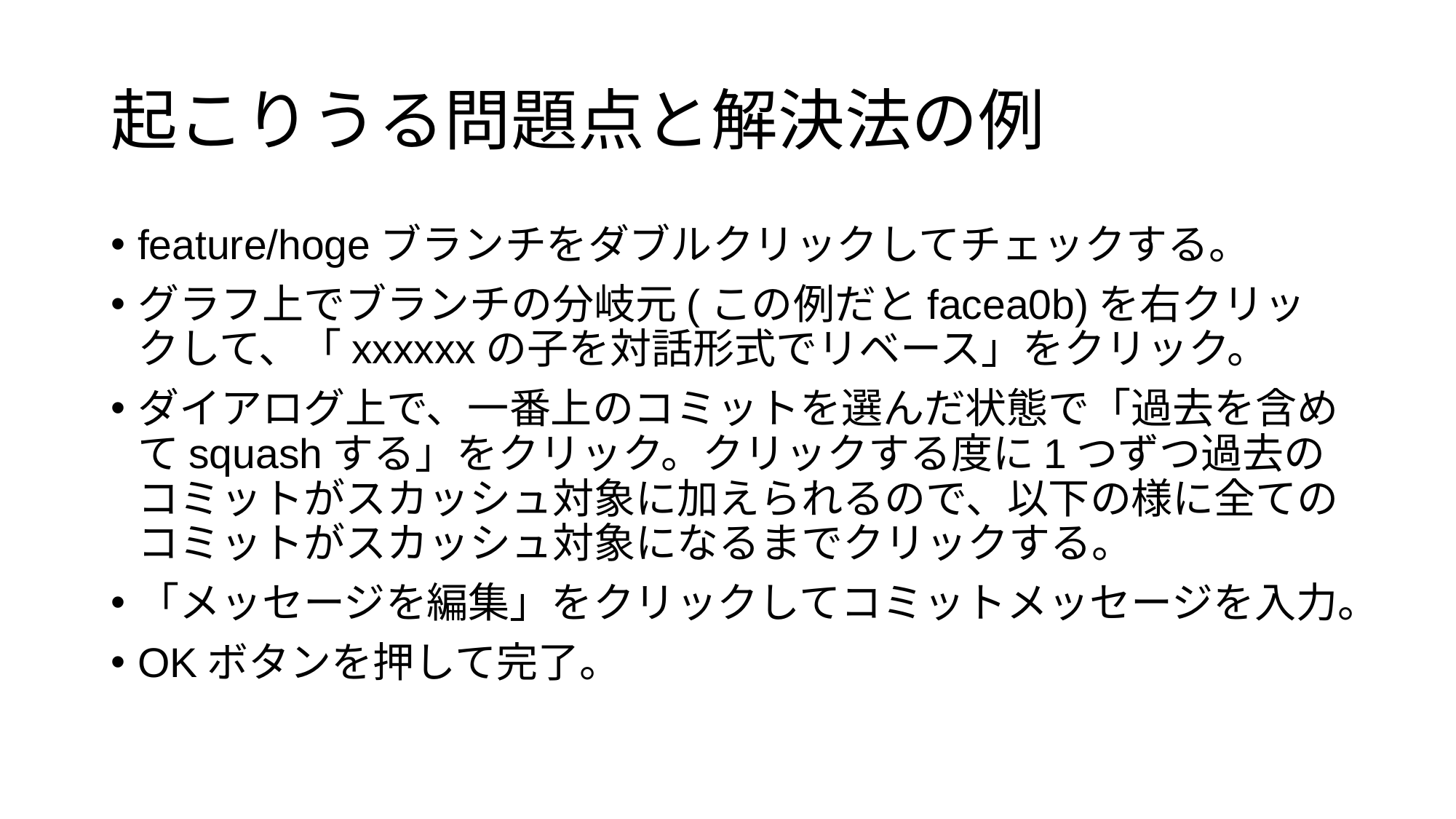

# 起こりうる問題点と解決法の例
feature/hogeブランチをダブルクリックしてチェックする。
グラフ上でブランチの分岐元(この例だとfacea0b)を右クリックして、「xxxxxxの子を対話形式でリベース」をクリック。
ダイアログ上で、一番上のコミットを選んだ状態で「過去を含めてsquashする」をクリック。クリックする度に1つずつ過去のコミットがスカッシュ対象に加えられるので、以下の様に全てのコミットがスカッシュ対象になるまでクリックする。
「メッセージを編集」をクリックしてコミットメッセージを入力。
OKボタンを押して完了。